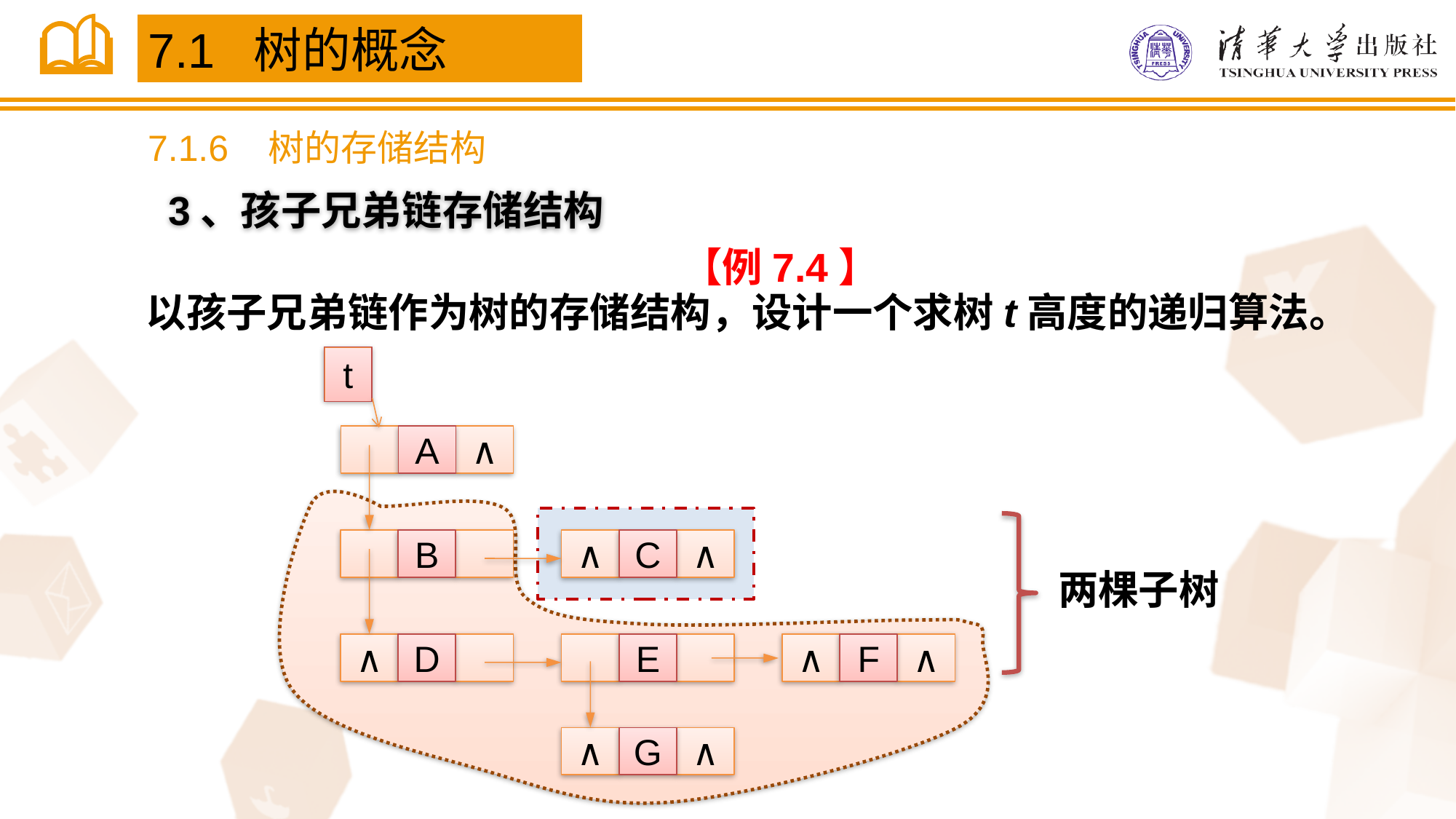

7.1  树的概念
7.1.6   树的存储结构
3、孩子兄弟链存储结构
   【例7.4】
以孩子兄弟链作为树的存储结构，设计一个求树t高度的递归算法。
t

A
∧

B

∧
C
∧

∧
D

E

∧
F
∧

∧
G
∧

两棵子树